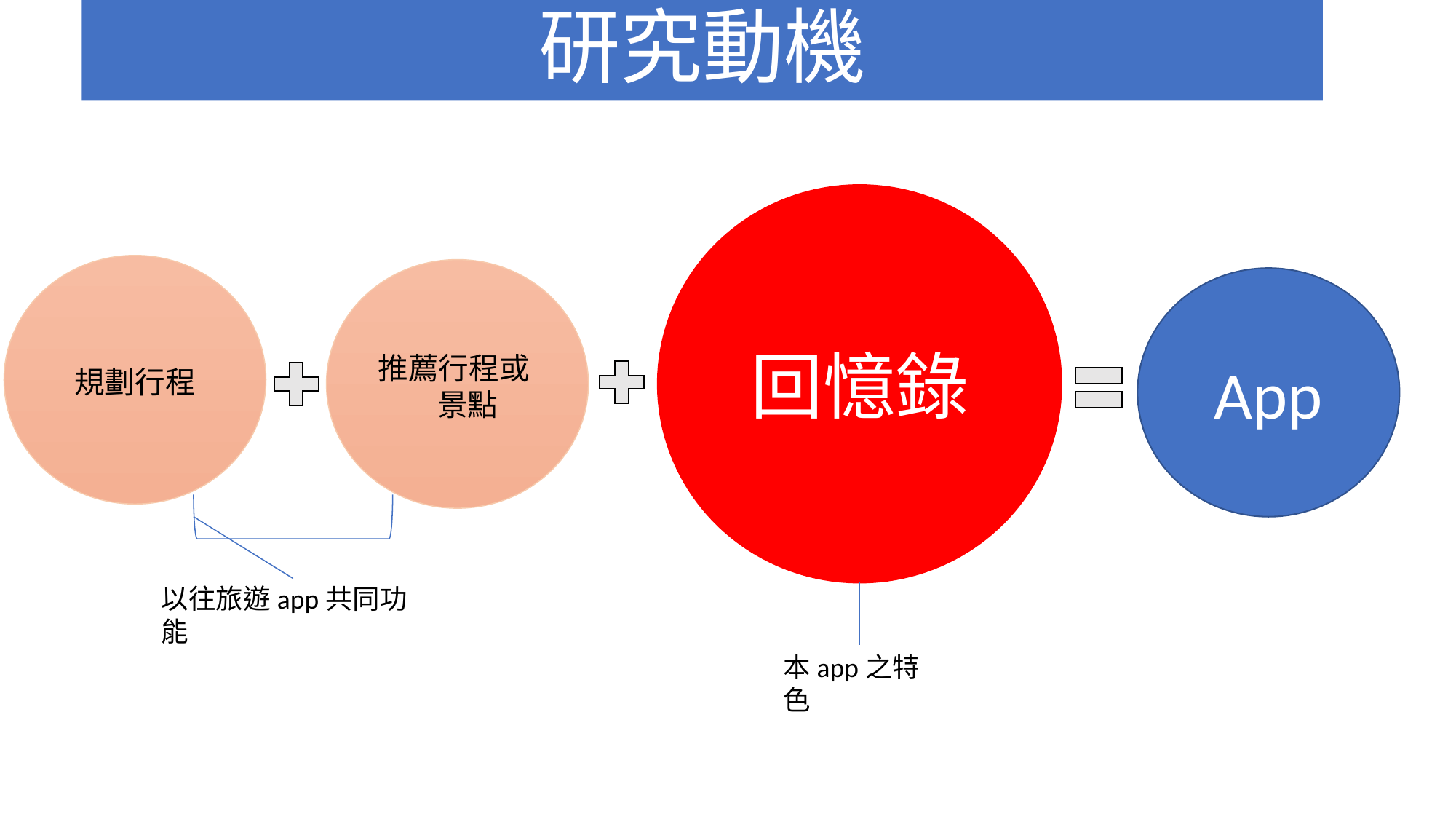

研究動機
回憶錄

規劃行程

推薦行程或     景點

App

以往旅遊app共同功能
本app之特色